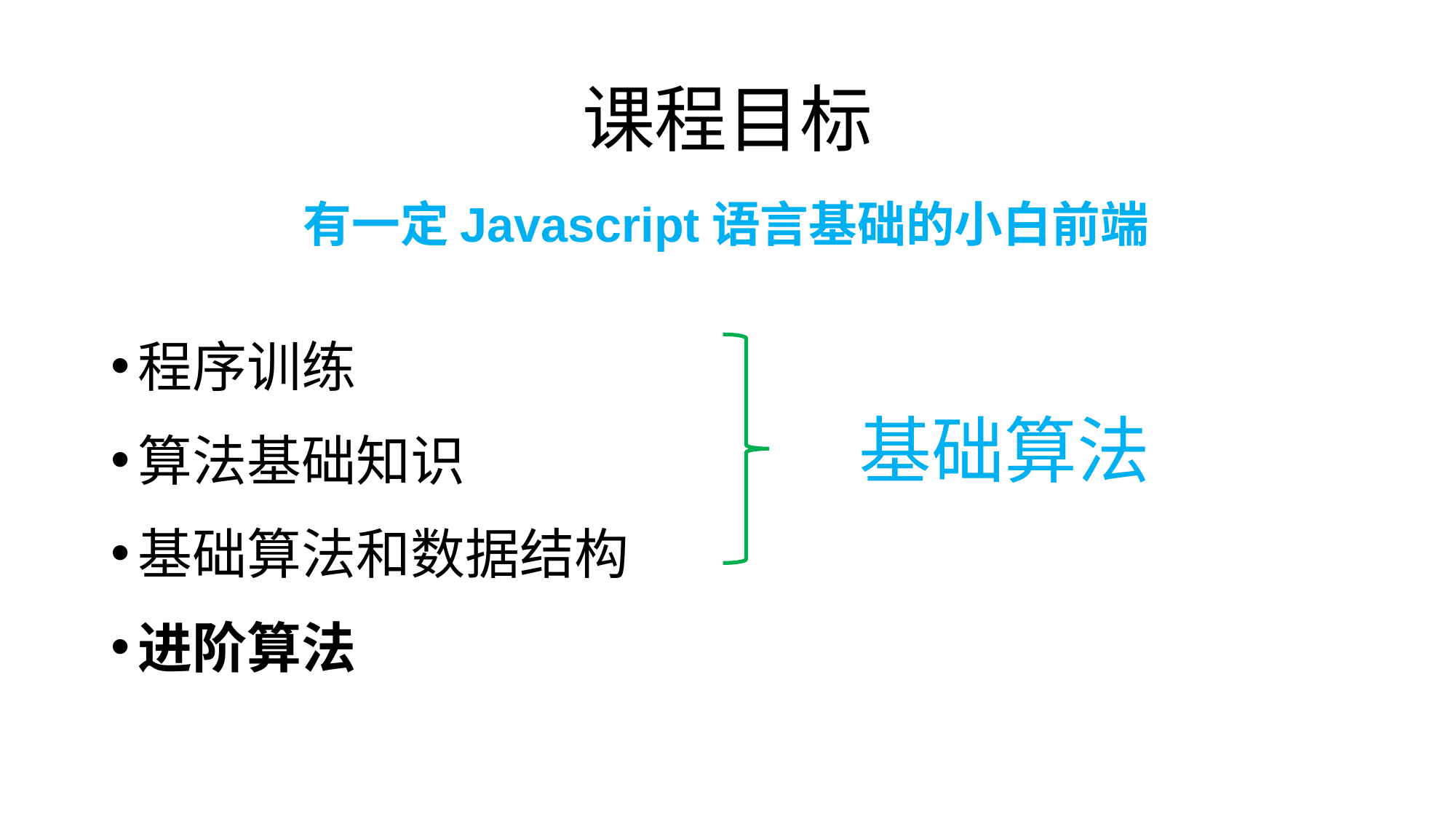

# 课程目标
有一定Javascript语言基础的小白前端
程序训练
算法基础知识
基础算法和数据结构
进阶算法

基础算法